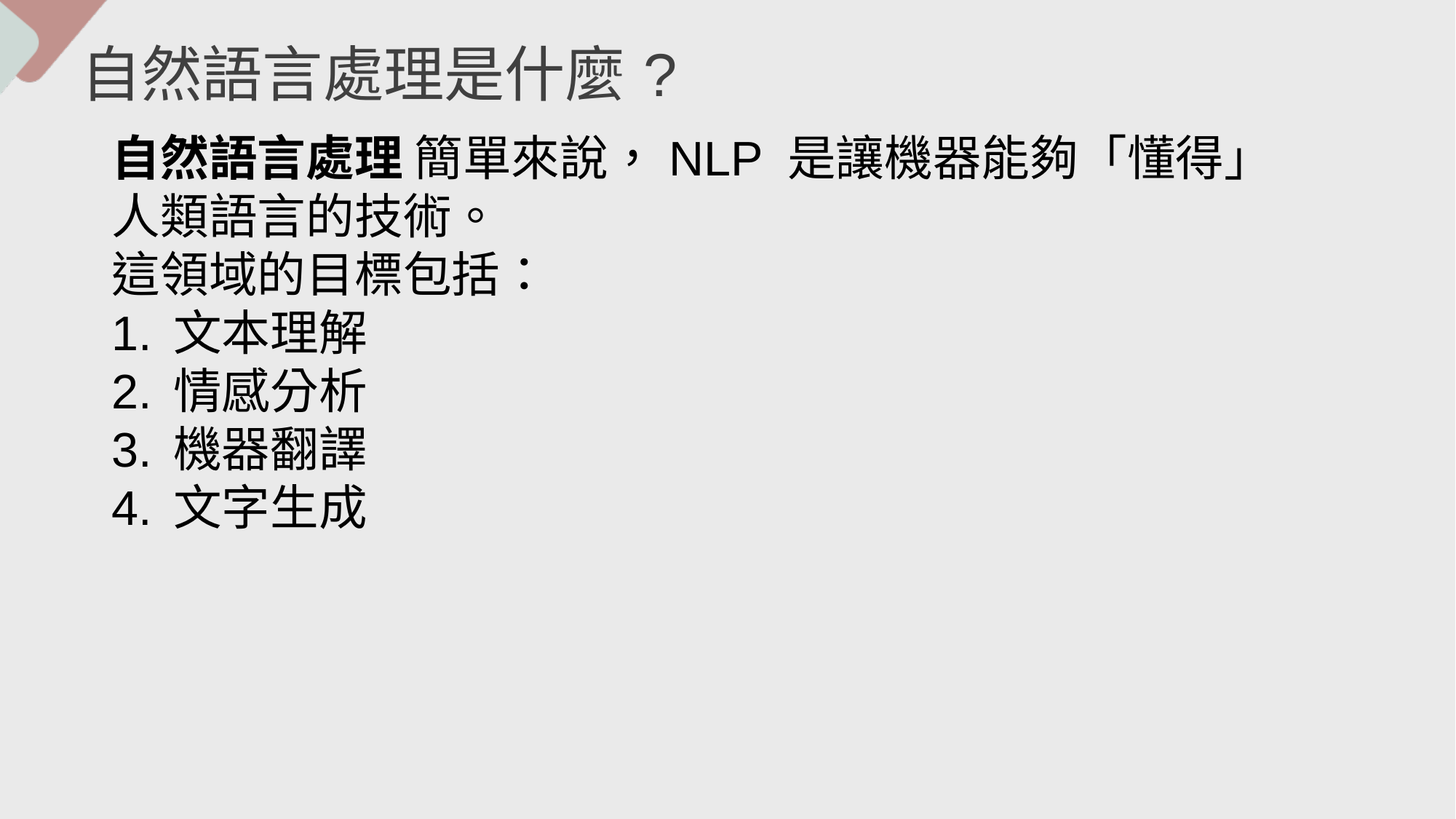

自然語言處理是什麼?
自然語言處理 簡單來說，NLP 是讓機器能夠「懂得」人類語言的技術。
這領域的目標包括：
文本理解
情感分析
機器翻譯
文字生成